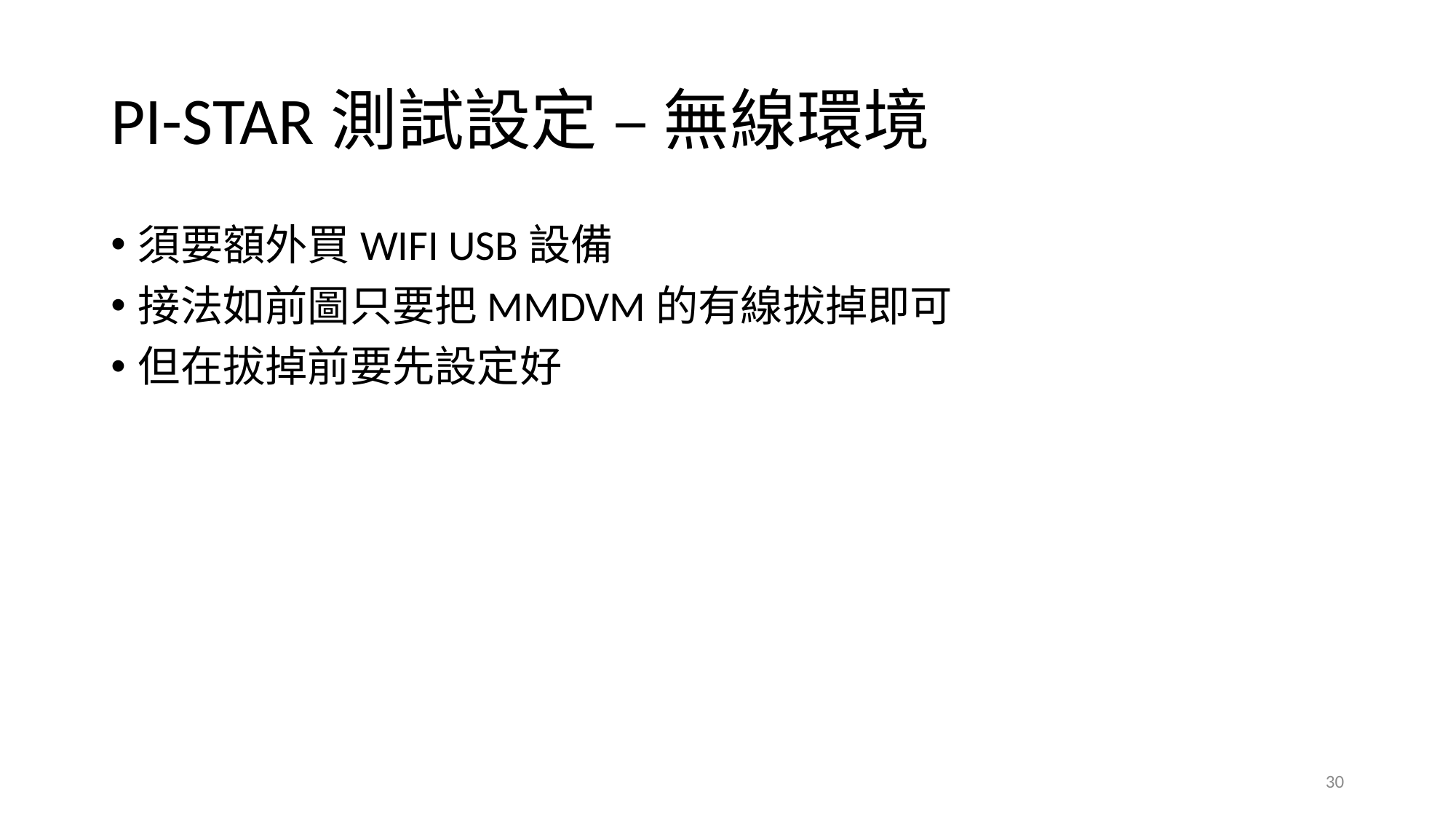

# PI-STAR測試設定 – 無線環境
須要額外買WIFI USB設備
接法如前圖只要把MMDVM的有線拔掉即可
但在拔掉前要先設定好
30